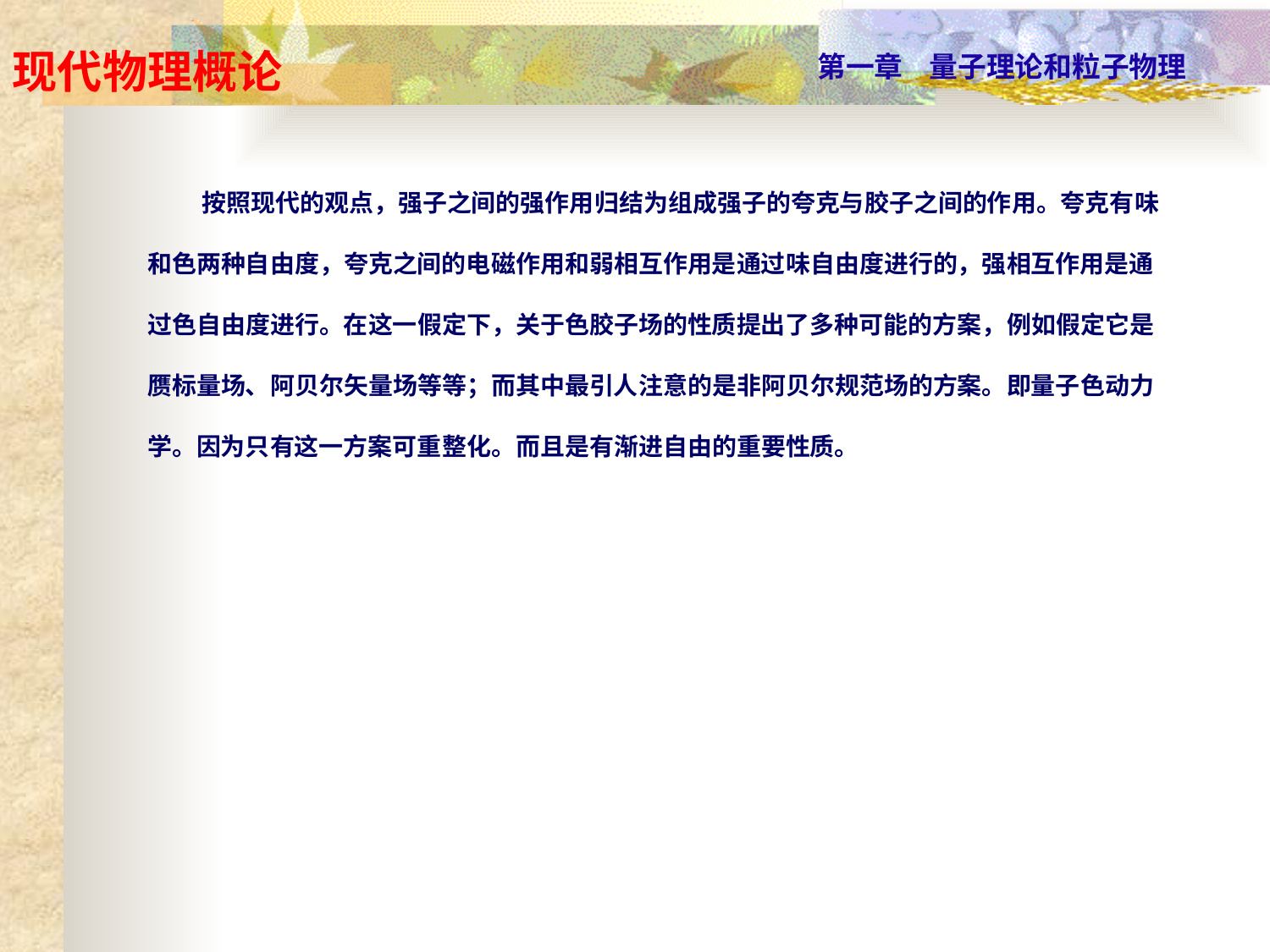

按照现代的观点，强子之间的强作用归结为组成强子的夸克与胶子之间的作用。夸克有味和色两种自由度，夸克之间的电磁作用和弱相互作用是通过味自由度进行的，强相互作用是通过色自由度进行。在这一假定下，关于色胶子场的性质提出了多种可能的方案，例如假定它是赝标量场、阿贝尔矢量场等等；而其中最引人注意的是非阿贝尔规范场的方案。即量子色动力学。因为只有这一方案可重整化。而且是有渐进自由的重要性质。